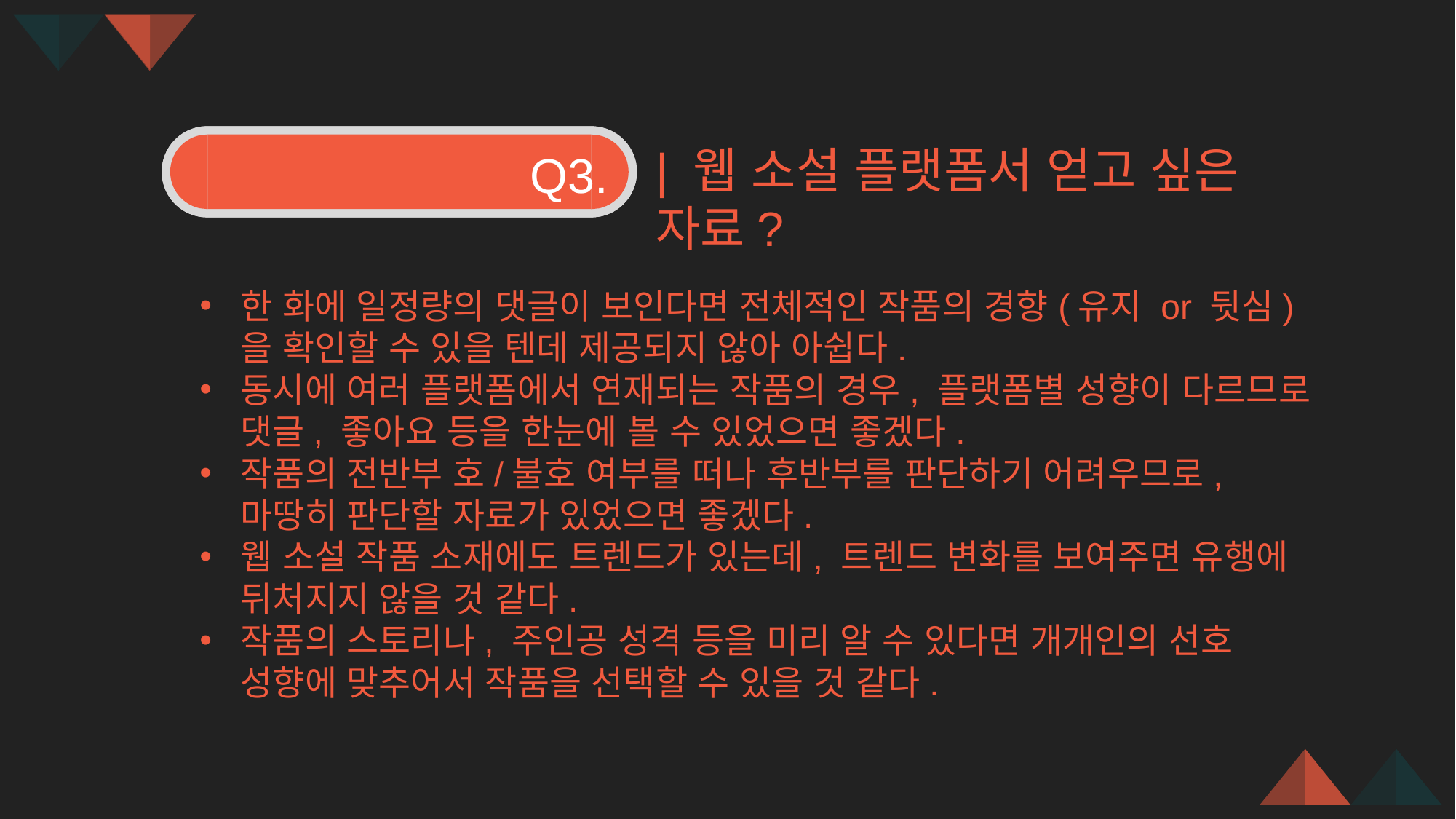

| 웹 소설 플랫폼서 얻고 싶은 자료?
Q1.
Q3.
한 화에 일정량의 댓글이 보인다면 전체적인 작품의 경향(유지 or 뒷심)을 확인할 수 있을 텐데 제공되지 않아 아쉽다.
동시에 여러 플랫폼에서 연재되는 작품의 경우, 플랫폼별 성향이 다르므로 댓글, 좋아요 등을 한눈에 볼 수 있었으면 좋겠다.
작품의 전반부 호/불호 여부를 떠나 후반부를 판단하기 어려우므로, 마땅히 판단할 자료가 있었으면 좋겠다.
웹 소설 작품 소재에도 트렌드가 있는데, 트렌드 변화를 보여주면 유행에 뒤처지지 않을 것 같다.
작품의 스토리나, 주인공 성격 등을 미리 알 수 있다면 개개인의 선호 성향에 맞추어서 작품을 선택할 수 있을 것 같다.